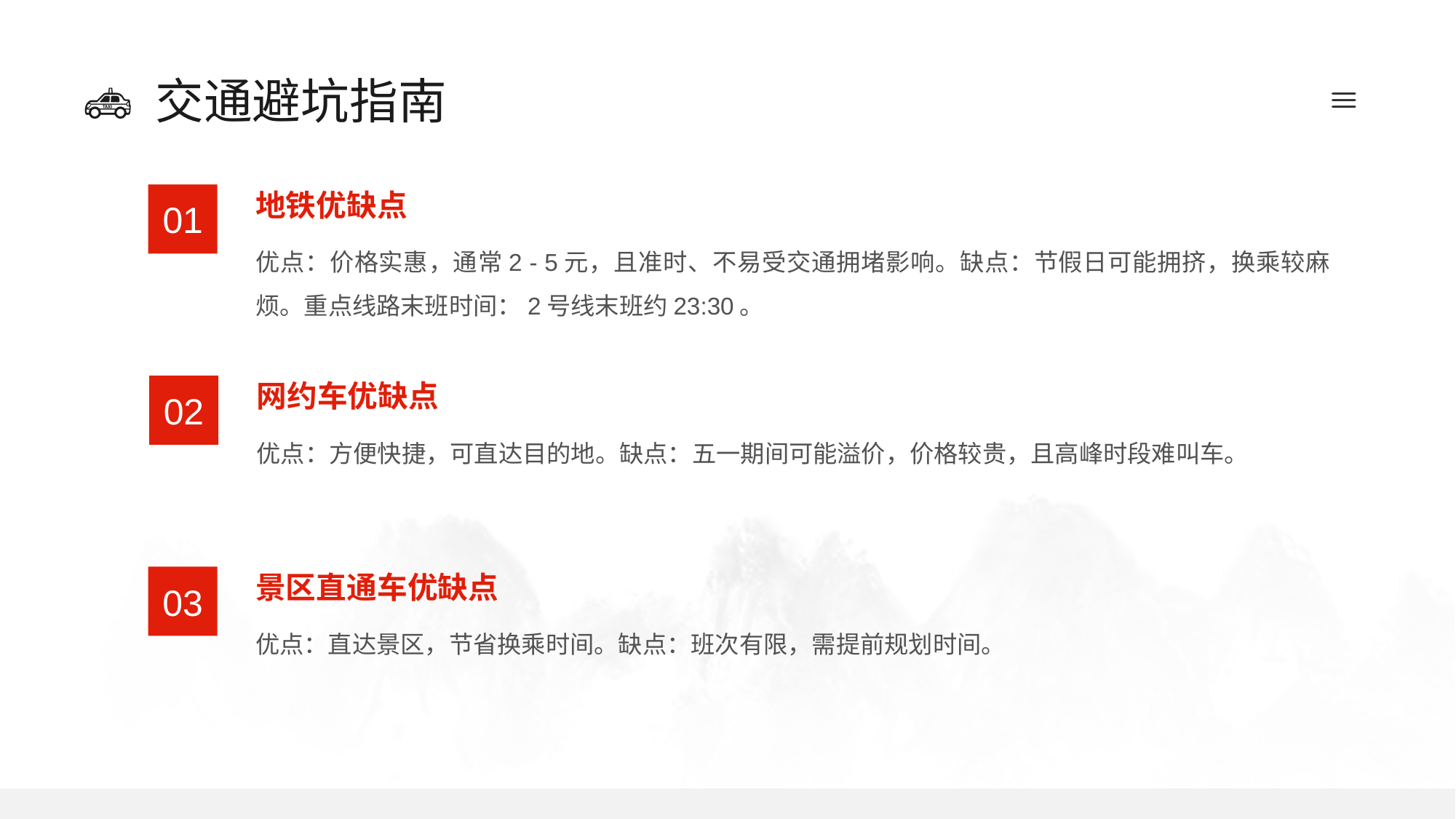

# 🚕 交通避坑指南
地铁优缺点
01
优点：价格实惠，通常2 - 5元，且准时、不易受交通拥堵影响。缺点：节假日可能拥挤，换乘较麻烦。重点线路末班时间：2号线末班约23:30。
网约车优缺点
02
优点：方便快捷，可直达目的地。缺点：五一期间可能溢价，价格较贵，且高峰时段难叫车。
景区直通车优缺点
03
优点：直达景区，节省换乘时间。缺点：班次有限，需提前规划时间。